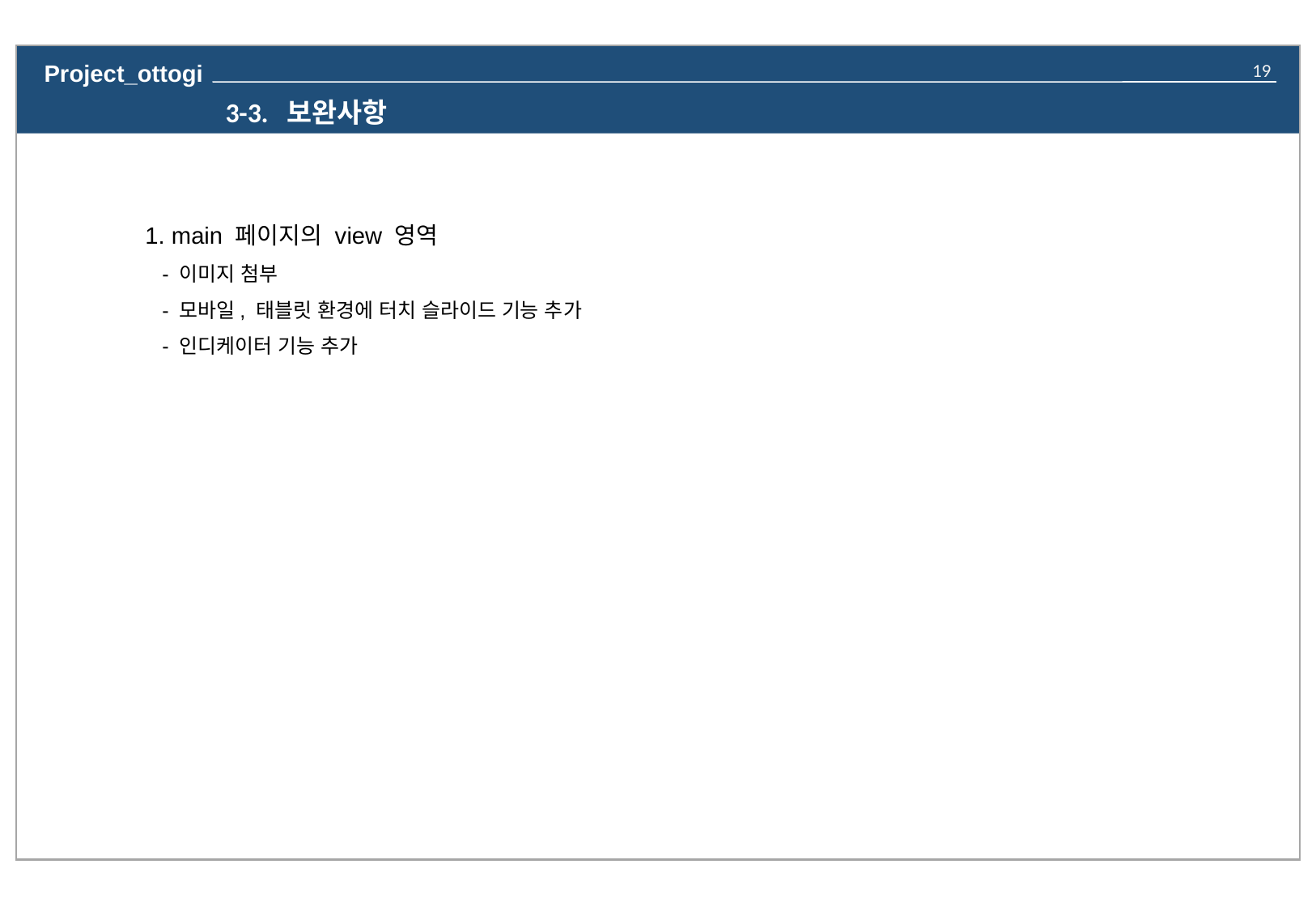

3-3.  보완사항
1. main 페이지의 view 영역
   - 이미지 첨부
   - 모바일, 태블릿 환경에 터치 슬라이드 기능 추가
   - 인디케이터 기능 추가